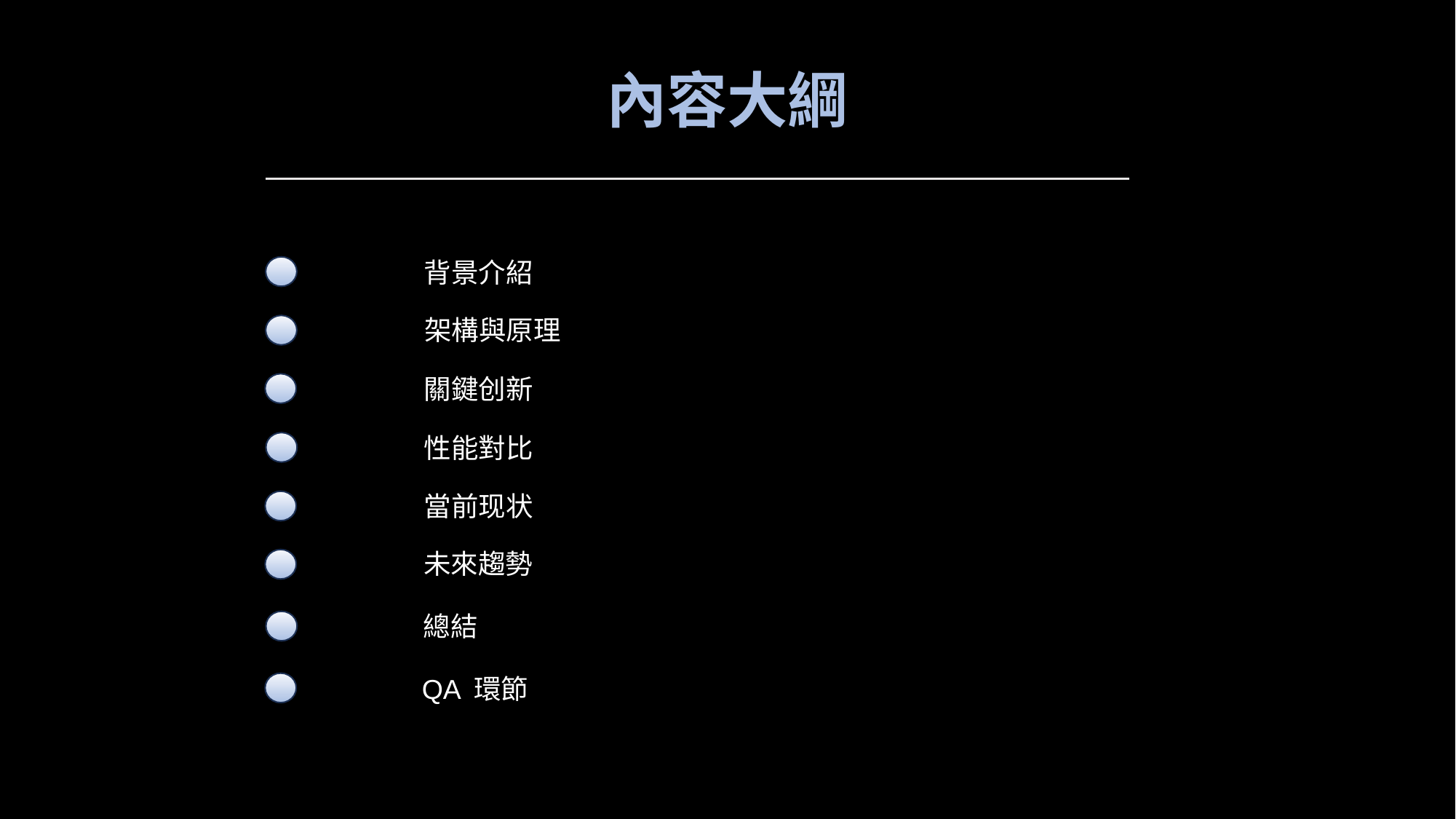

內容大綱

背景介紹

架構與原理

關鍵创新

性能對比

當前现状

未來趨勢

總結

QA 環節